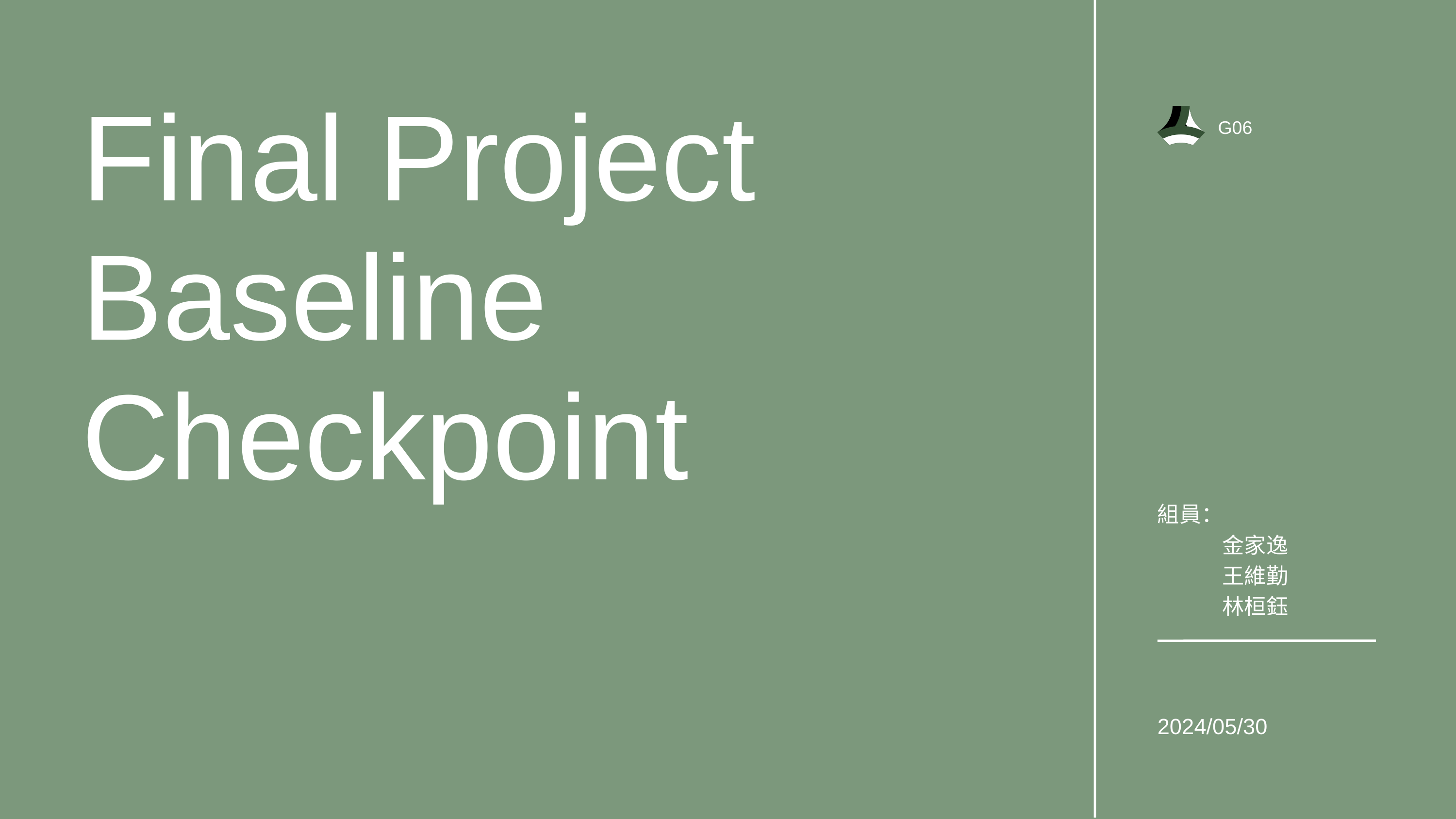

Final Project
Baseline Checkpoint

G06

組員：
            金家逸
            王維勤
            林桓鈺

2024/05/30